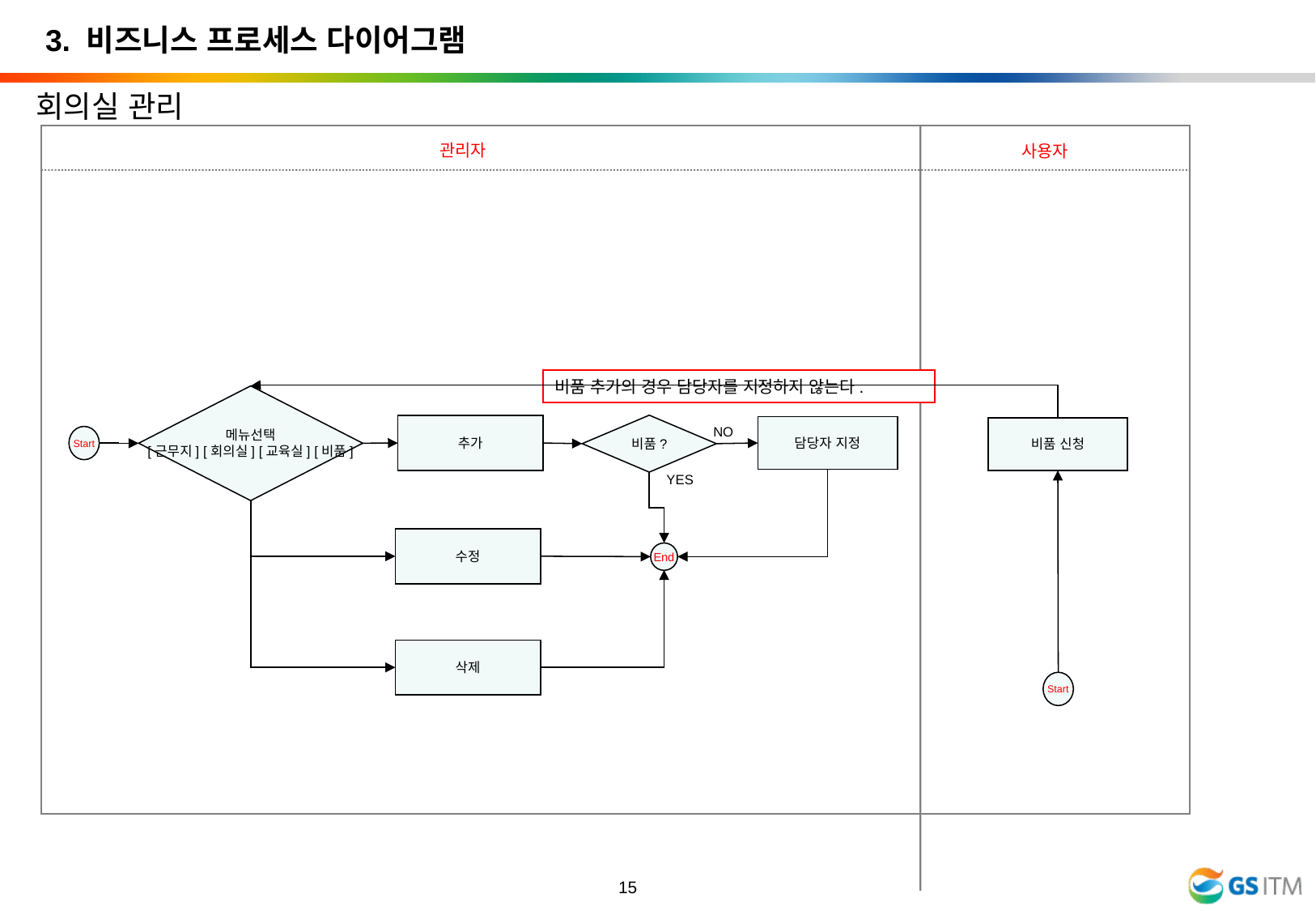

3. 비즈니스 프로세스 다이어그램
회의실 관리

관리자
사용자

비품 추가의 경우 담당자를 지정하지 않는다.
메뉴선택
[근무지] [회의실] [교육실] [비품]
비품?
추가
담당자 지정
NO
비품 신청
Start
YES
수정
End
삭제
Start